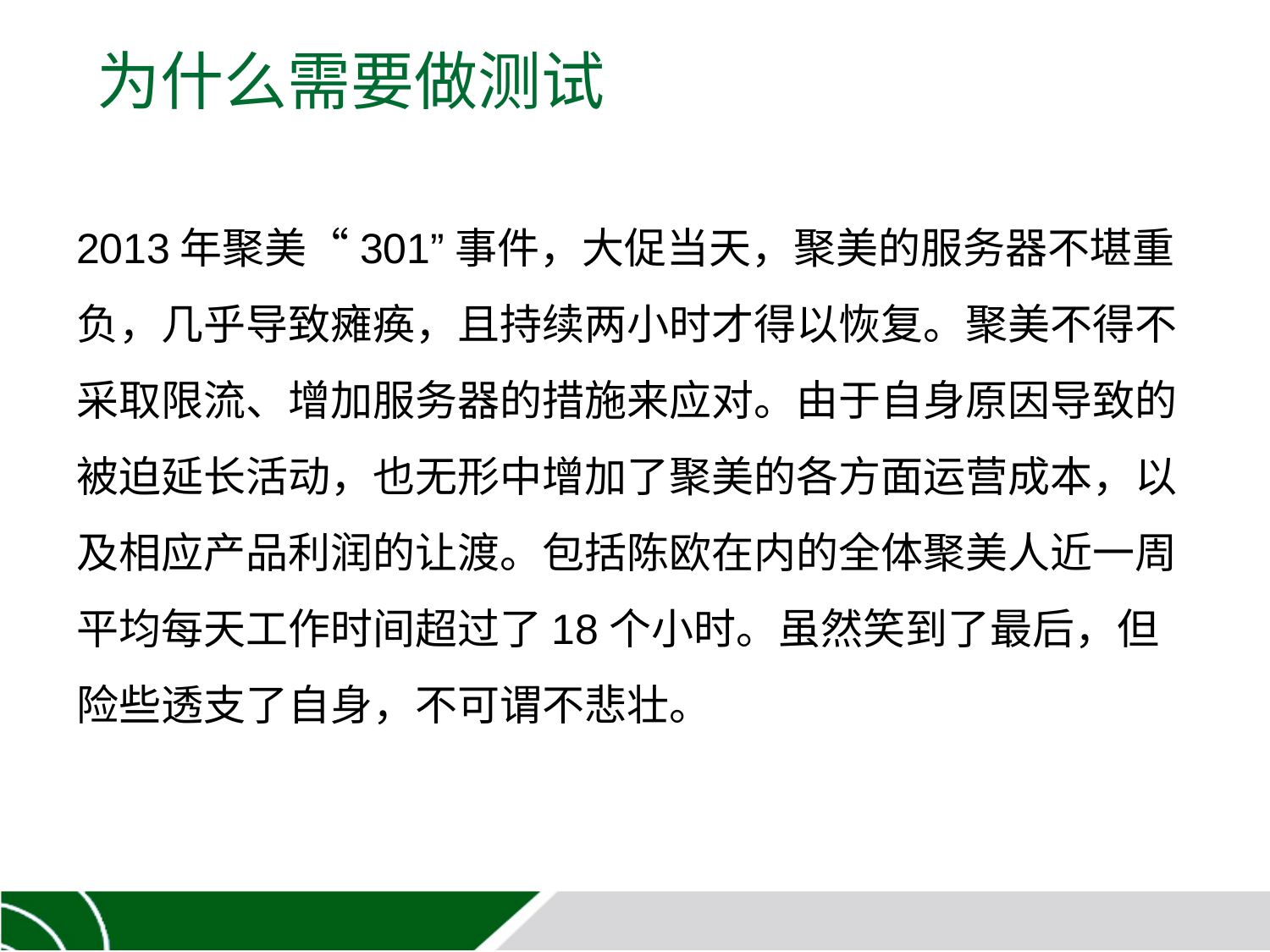

# 为什么需要做测试
2013年聚美“301”事件，大促当天，聚美的服务器不堪重负，几乎导致瘫痪，且持续两小时才得以恢复。聚美不得不采取限流、增加服务器的措施来应对。由于自身原因导致的被迫延长活动，也无形中增加了聚美的各方面运营成本，以及相应产品利润的让渡。包括陈欧在内的全体聚美人近一周平均每天工作时间超过了18个小时。虽然笑到了最后，但险些透支了自身，不可谓不悲壮。